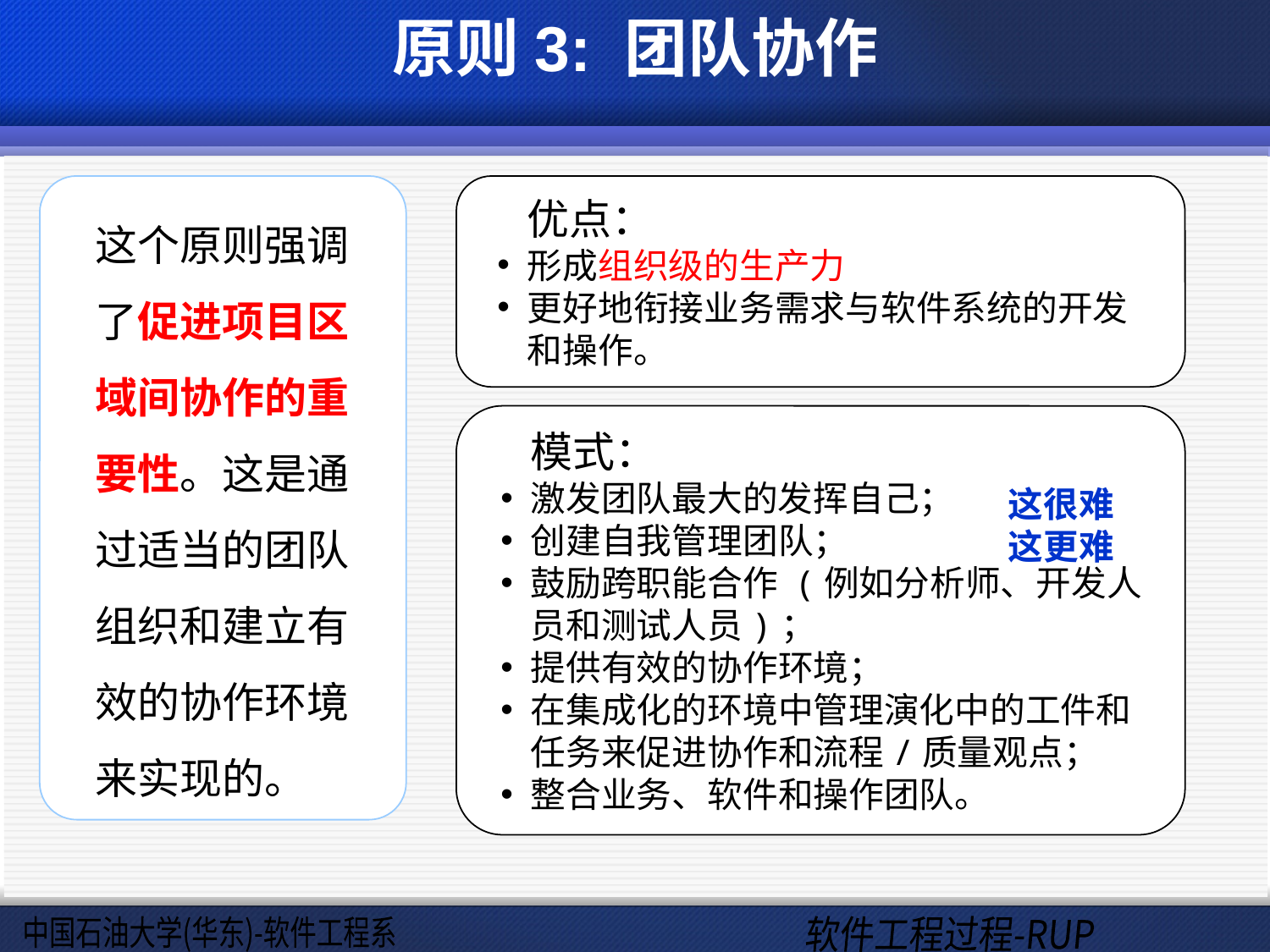

# 原则3: 团队协作
这个原则强调了促进项目区域间协作的重要性。这是通过适当的团队组织和建立有效的协作环境来实现的。
优点：
形成组织级的生产力
更好地衔接业务需求与软件系统的开发和操作。
模式：
激发团队最大的发挥自己；
创建自我管理团队；
鼓励跨职能合作 (例如分析师、开发人员和测试人员)；
提供有效的协作环境；
在集成化的环境中管理演化中的工件和任务来促进协作和流程/质量观点；
整合业务、软件和操作团队。
这很难
这更难